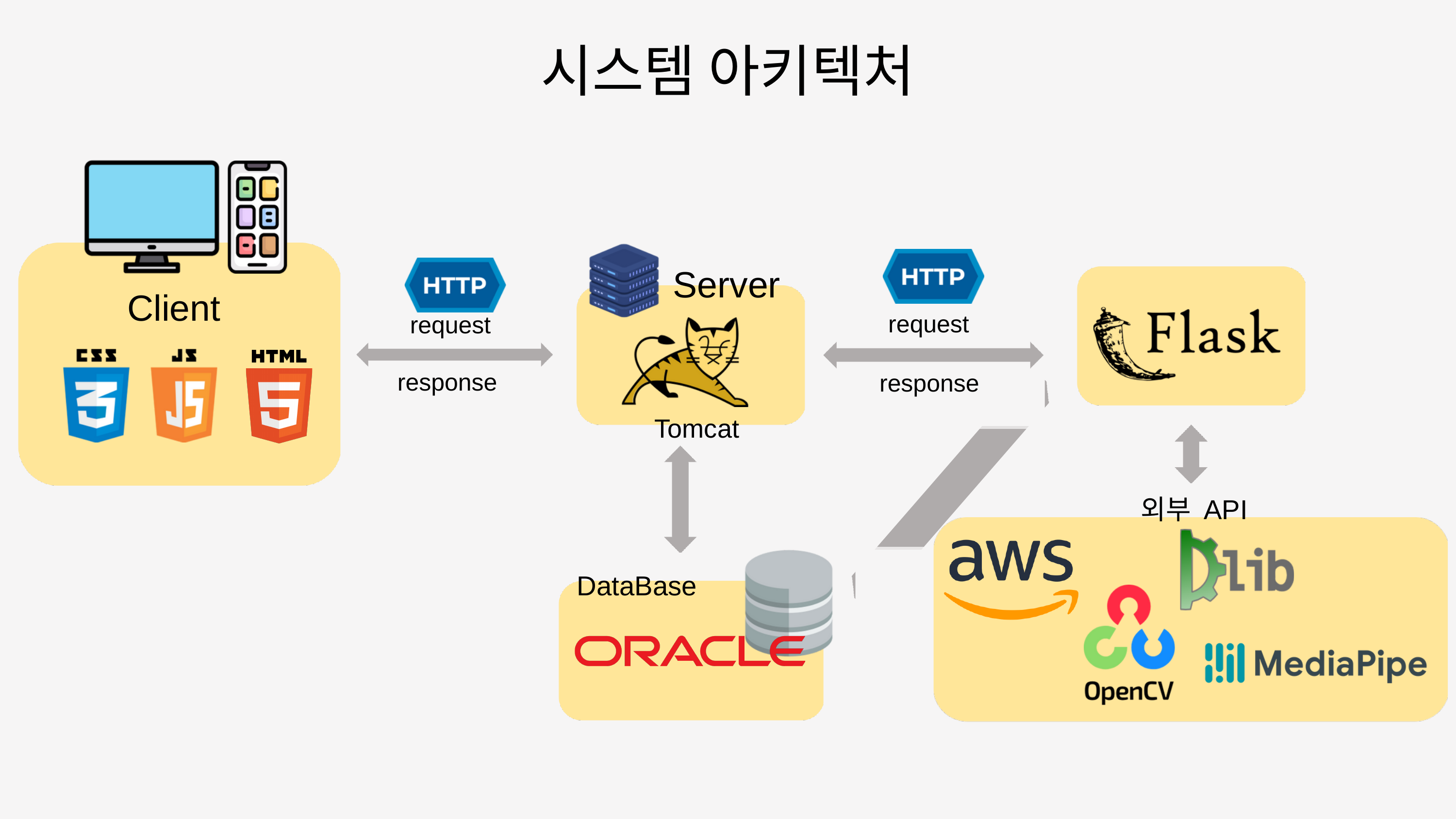

시스템 아키텍처

Server

Client

request
request

response
response
Tomcat

외부 API

DataBase